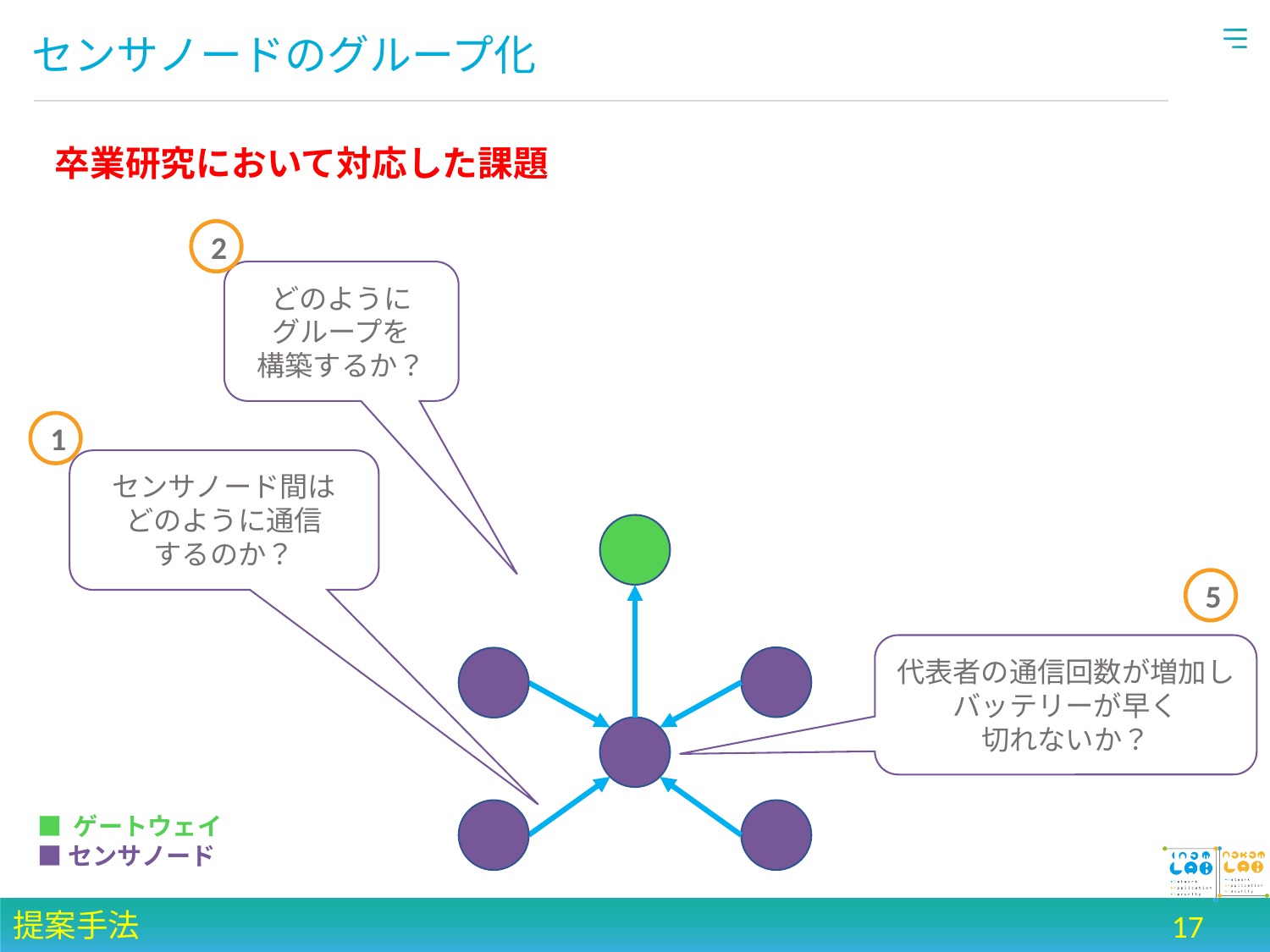

# センサノードのグループ化
卒業研究において対応した課題
2
どのように
グループを
構築するか？
1
センサノード間は
どのように通信
するのか？

5
代表者の通信回数が増加しバッテリーが早く
切れないか？
■ ゲートウェイ
■ センサノード
提案手法